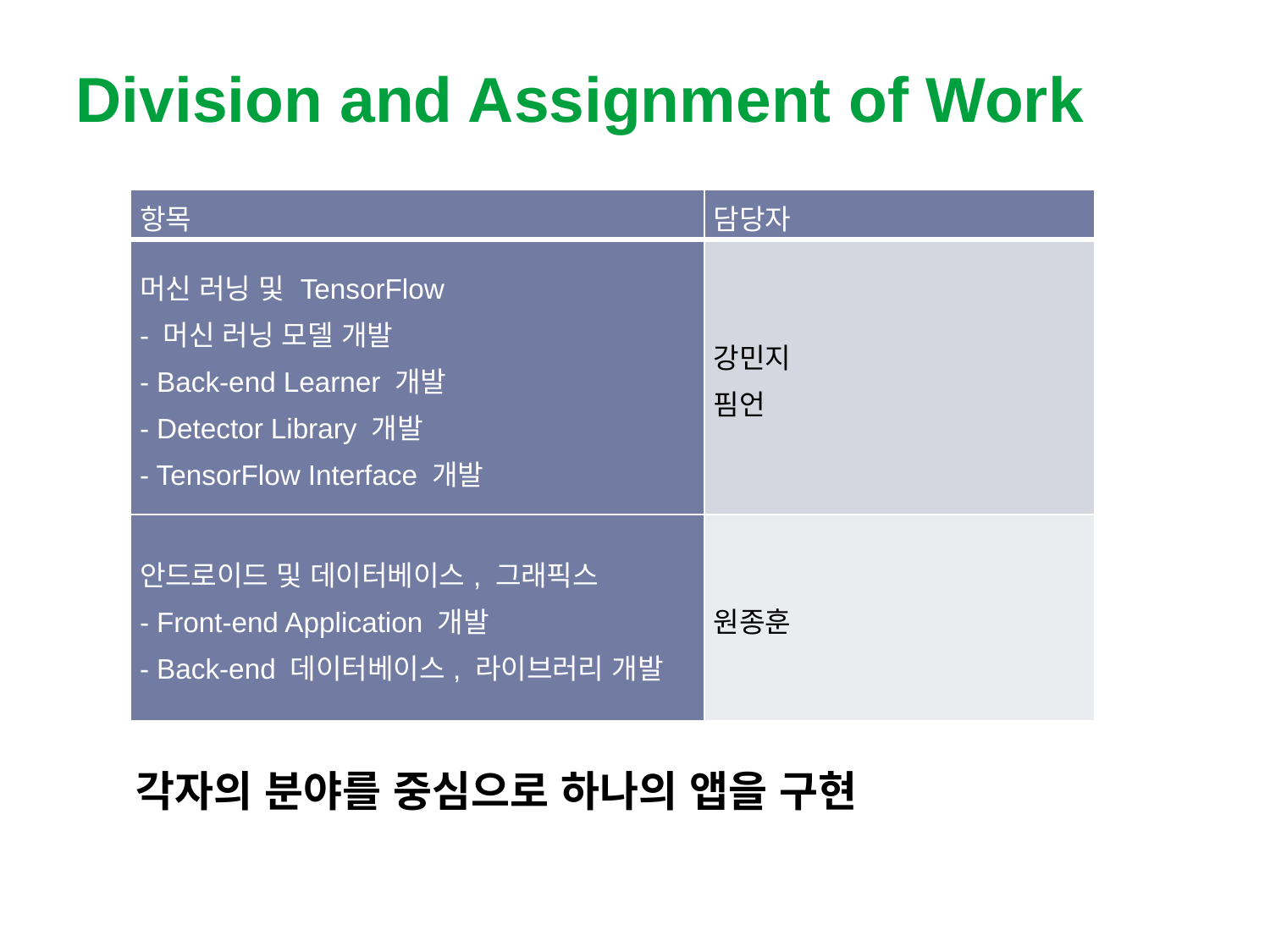

# Division and Assignment of Work
| 항목 | 담당자 |
| --- | --- |
| 머신 러닝 및 TensorFlow - 머신 러닝 모델 개발 - Back-end Learner 개발 - Detector Library 개발 - TensorFlow Interface 개발 | 강민지 핌언 |
| 안드로이드 및 데이터베이스, 그래픽스 - Front-end Application 개발 - Back-end 데이터베이스, 라이브러리 개발 | 원종훈 |
각자의 분야를 중심으로 하나의 앱을 구현